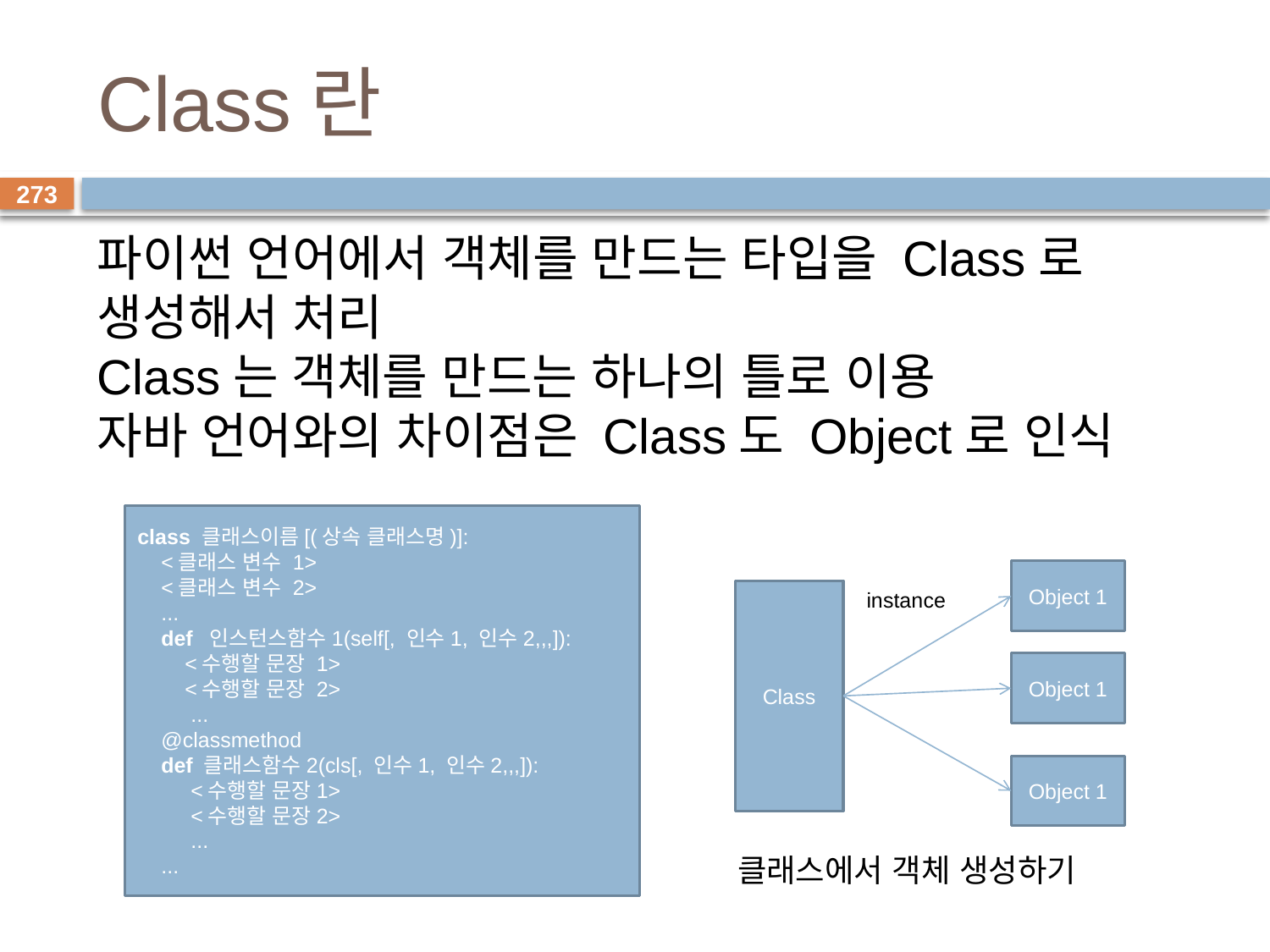

# Class란
273
파이썬 언어에서 객체를 만드는 타입을 Class로 생성해서 처리
Class는 객체를 만드는 하나의 틀로 이용
자바 언어와의 차이점은 Class도 Object로 인식
class 클래스이름[(상속 클래스명)]:
    <클래스 변수 1>
    <클래스 변수 2>
    ...
    def  인스턴스함수1(self[, 인수1, 인수2,,,]):
        <수행할 문장 1>
        <수행할 문장 2>
         ...
    @classmethod
    def 클래스함수2(cls[, 인수1, 인수2,,,]):
         <수행할 문장1>
         <수행할 문장2>
         ...
    ...
Object 1
Class
 instance
Object 1
Object 1
클래스에서 객체 생성하기